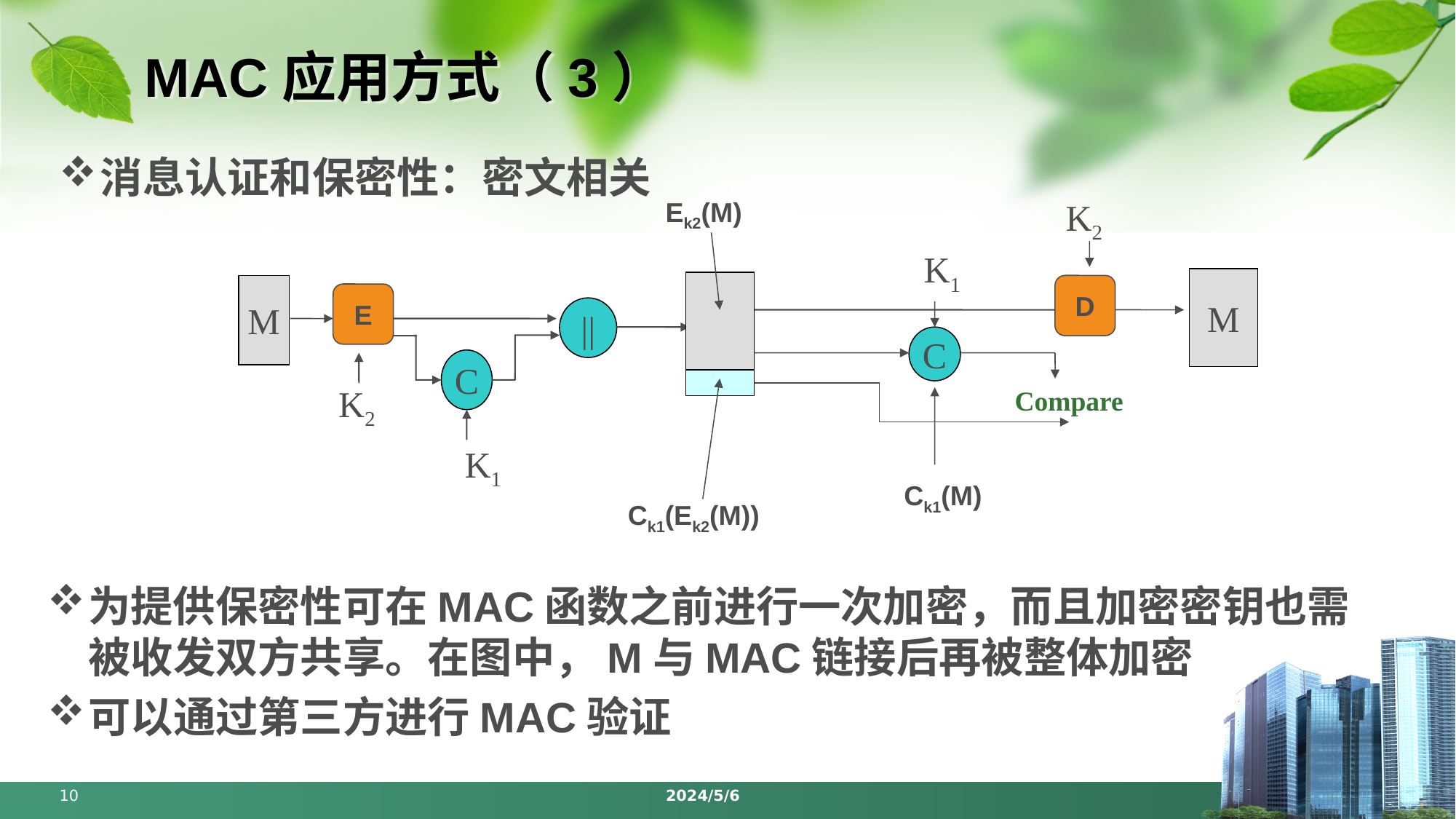

# MAC应用方式（3）
消息认证和保密性：密文相关
K2
Ek2(M)

K1

M

M
D
E
||

C

C

K2

Compare

K1
Ck1(M)
Ck1(Ek2(M))
为提供保密性可在MAC函数之前进行一次加密，而且加密密钥也需被收发双方共享。在图中，M与MAC链接后再被整体加密
可以通过第三方进行MAC验证
10
2024/5/6